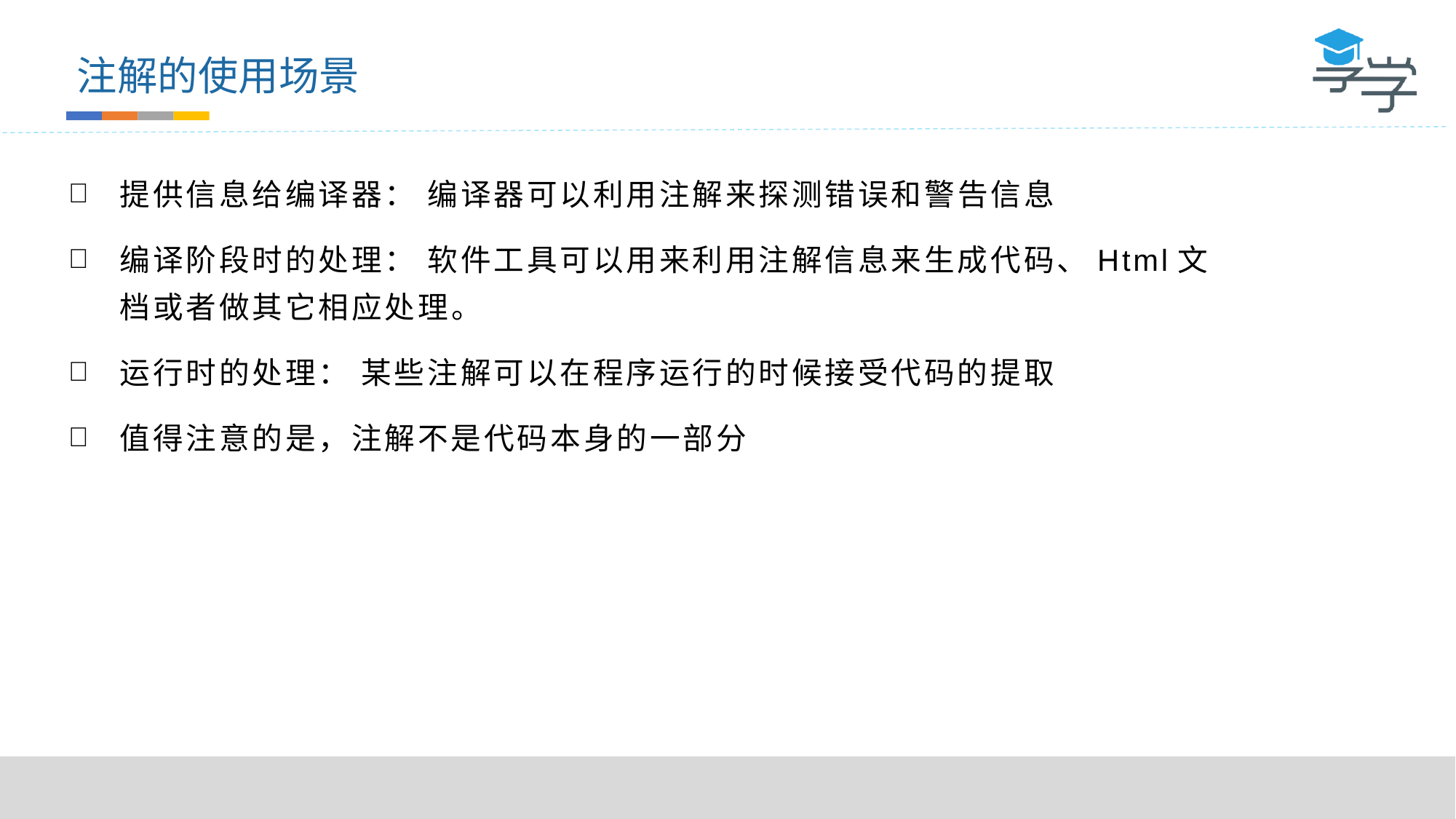

注解的使用场景

提供信息给编译器： 编译器可以利用注解来探测错误和警告信息
编译阶段时的处理： 软件工具可以用来利用注解信息来生成代码、Html文档或者做其它相应处理。
运行时的处理： 某些注解可以在程序运行的时候接受代码的提取
值得注意的是，注解不是代码本身的一部分